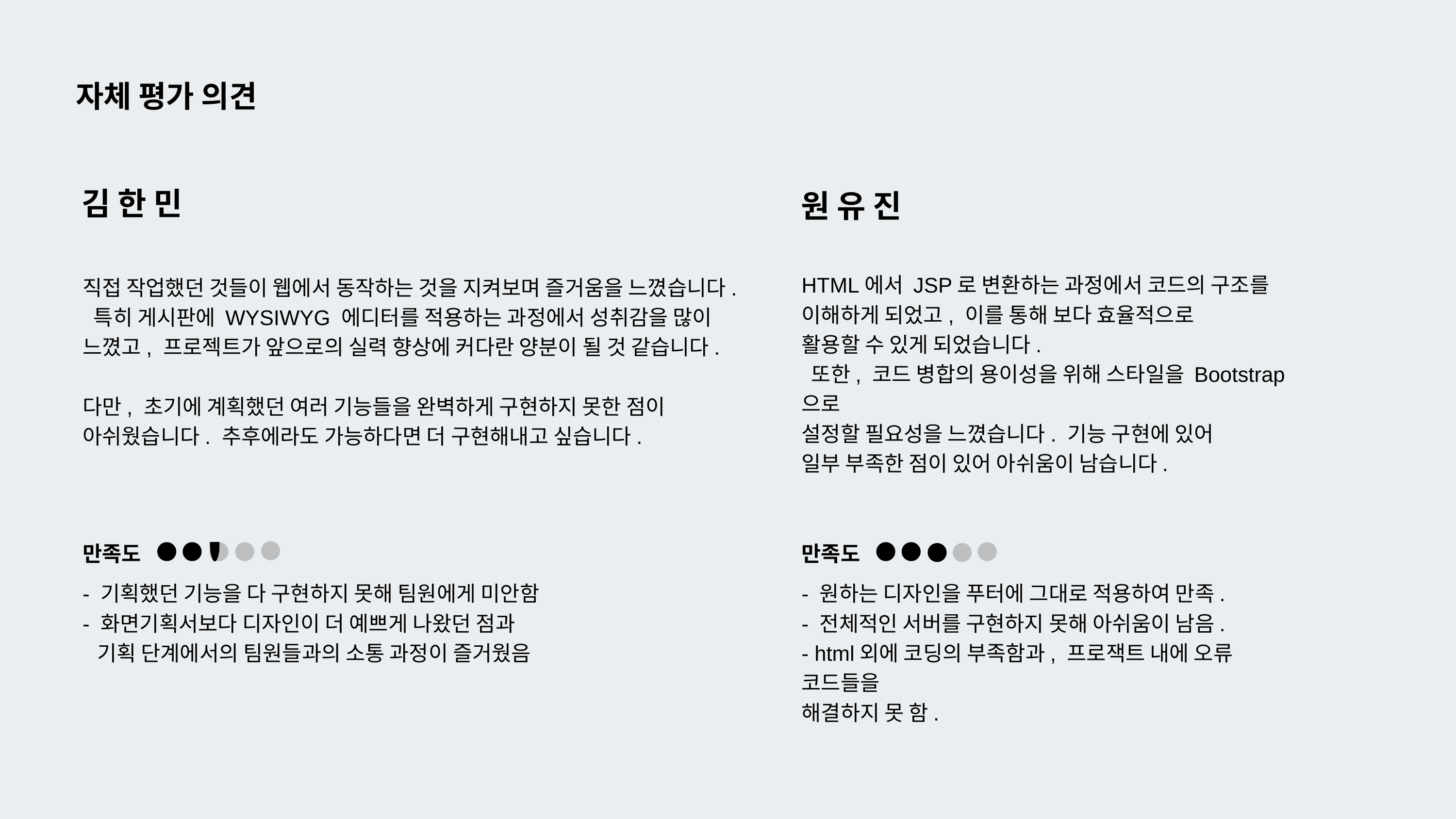

자체 평가 의견
원 유 진
김 한 민

직접 작업했던 것들이 웹에서 동작하는 것을 지켜보며 즐거움을 느꼈습니다. 특히 게시판에 WYSIWYG 에디터를 적용하는 과정에서 성취감을 많이 느꼈고, 프로젝트가 앞으로의 실력 향상에 커다란 양분이 될 것 같습니다.

다만, 초기에 계획했던 여러 기능들을 완벽하게 구현하지 못한 점이 아쉬웠습니다. 추후에라도 가능하다면 더 구현해내고 싶습니다.

HTML에서 JSP로 변환하는 과정에서 코드의 구조를
이해하게 되었고, 이를 통해 보다 효율적으로
활용할 수 있게 되었습니다.
 또한, 코드 병합의 용이성을 위해 스타일을 Bootstrap으로
설정할 필요성을 느꼈습니다. 기능 구현에 있어
일부 부족한 점이 있어 아쉬움이 남습니다.
만족도
만족도

- 기획했던 기능을 다 구현하지 못해 팀원에게 미안함
- 화면기획서보다 디자인이 더 예쁘게 나왔던 점과
  기획 단계에서의 팀원들과의 소통 과정이 즐거웠음
- 원하는 디자인을 푸터에 그대로 적용하여 만족.
- 전체적인 서버를 구현하지 못해 아쉬움이 남음.
- html외에 코딩의 부족함과, 프로잭트 내에 오류 코드들을
해결하지 못 함.